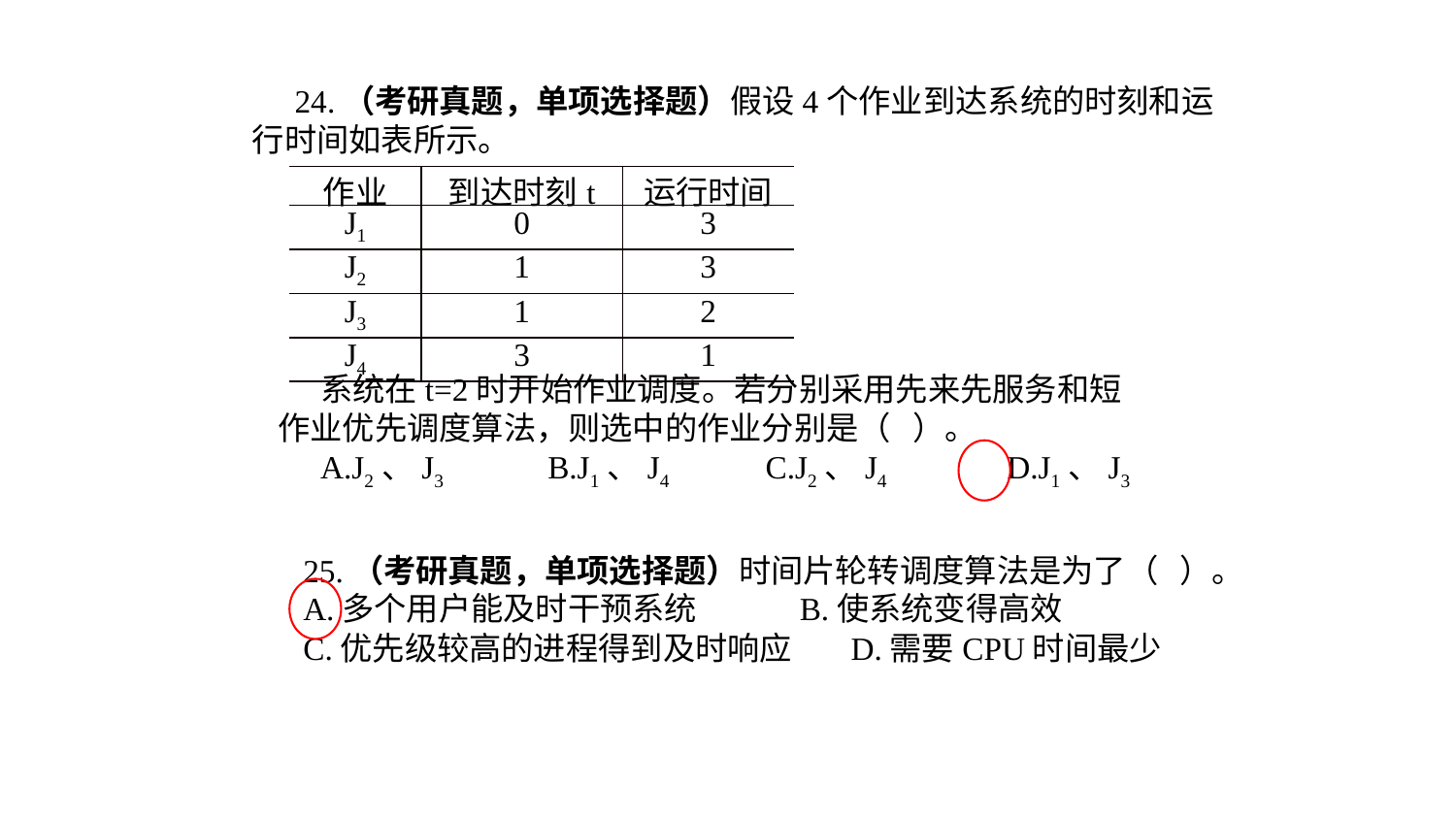

24.（考研真题，单项选择题）假设4个作业到达系统的时刻和运行时间如表所示。
| 作业 | 到达时刻t | 运行时间 |
| --- | --- | --- |
| J1 | 0 | 3 |
| J2 | 1 | 3 |
| J3 | 1 | 2 |
| J4 | 3 | 1 |

系统在t=2时开始作业调度。若分别采用先来先服务和短作业优先调度算法，则选中的作业分别是（   ）。
A.J2、J3             B.J1、J4            C.J2、J4               D.J1、J3

25.（考研真题，单项选择题）时间片轮转调度算法是为了（   ）。
A.多个用户能及时干预系统             B.使系统变得高效
C.优先级较高的进程得到及时响应       D.需要CPU时间最少